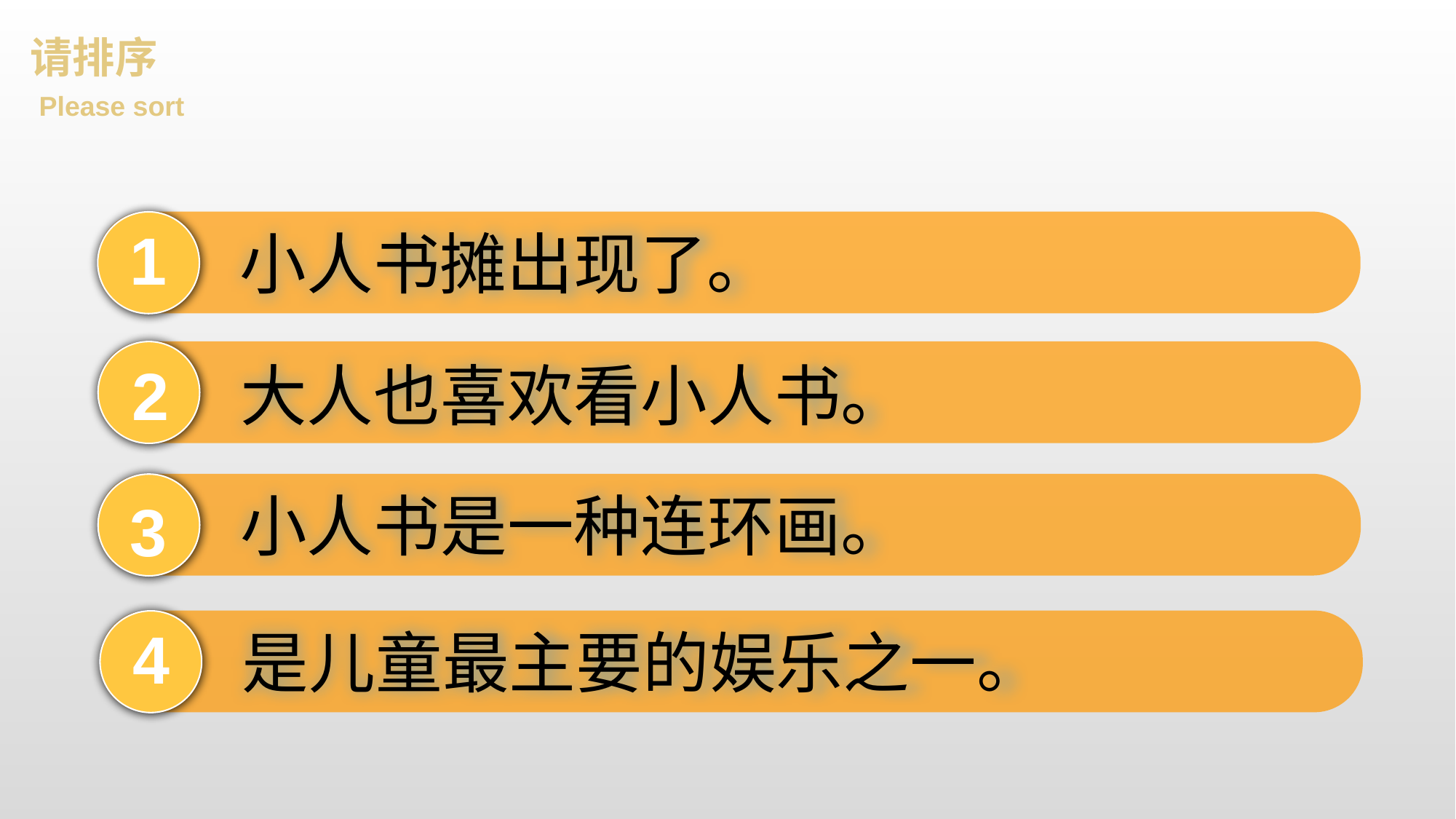

请排序
Please sort

1
小人书摊出现了。

2
大人也喜欢看小人书。

小人书是一种连环画。
3

4
是儿童最主要的娱乐之一。